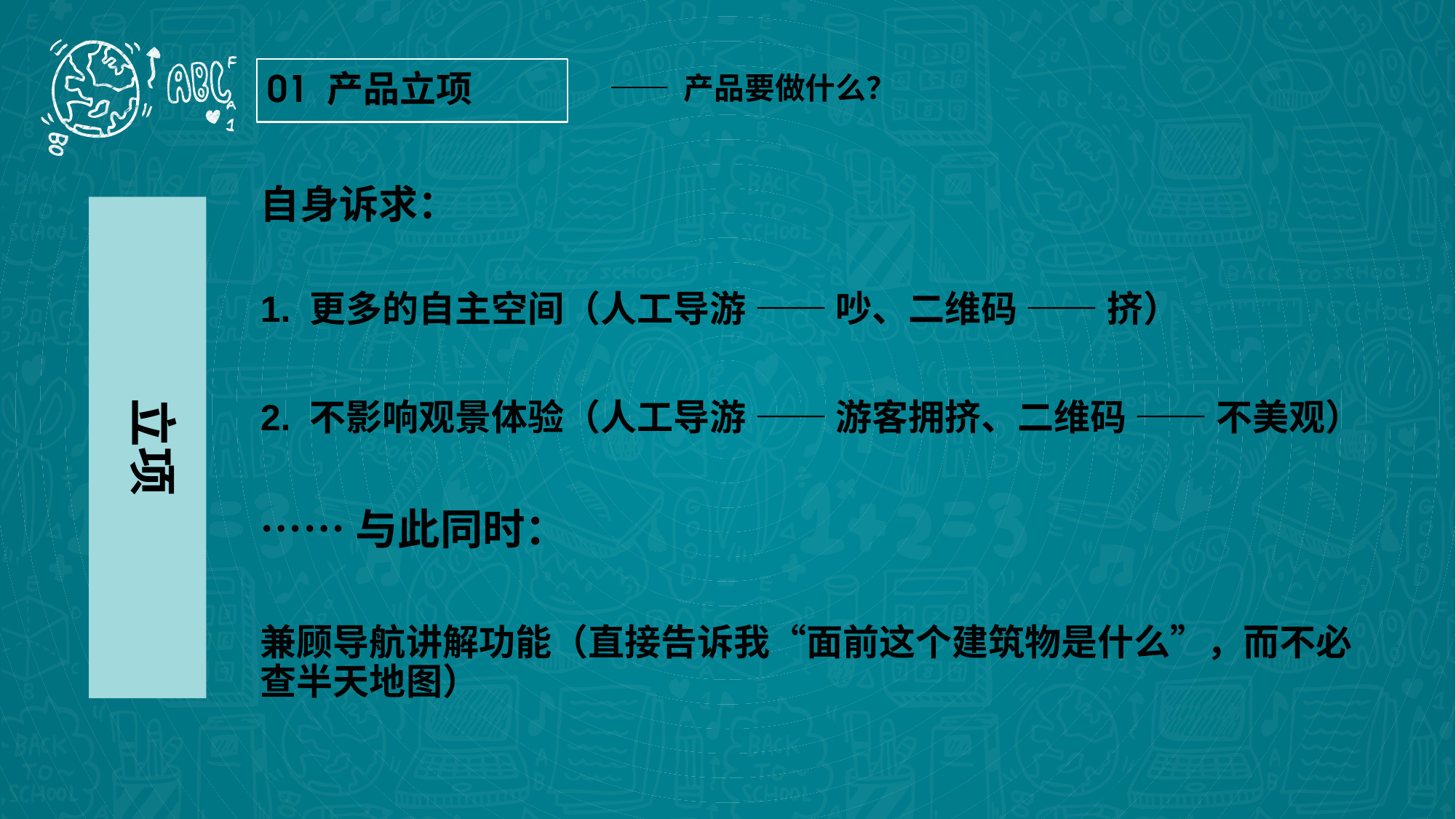

—— 产品要做什么？
01 产品立项
自身诉求：

1. 更多的自主空间（人工导游 —— 吵、二维码 —— 挤）

2. 不影响观景体验（人工导游 —— 游客拥挤、二维码 —— 不美观）

……与此同时：

兼顾导航讲解功能（直接告诉我“面前这个建筑物是什么”，而不必查半天地图）

立项